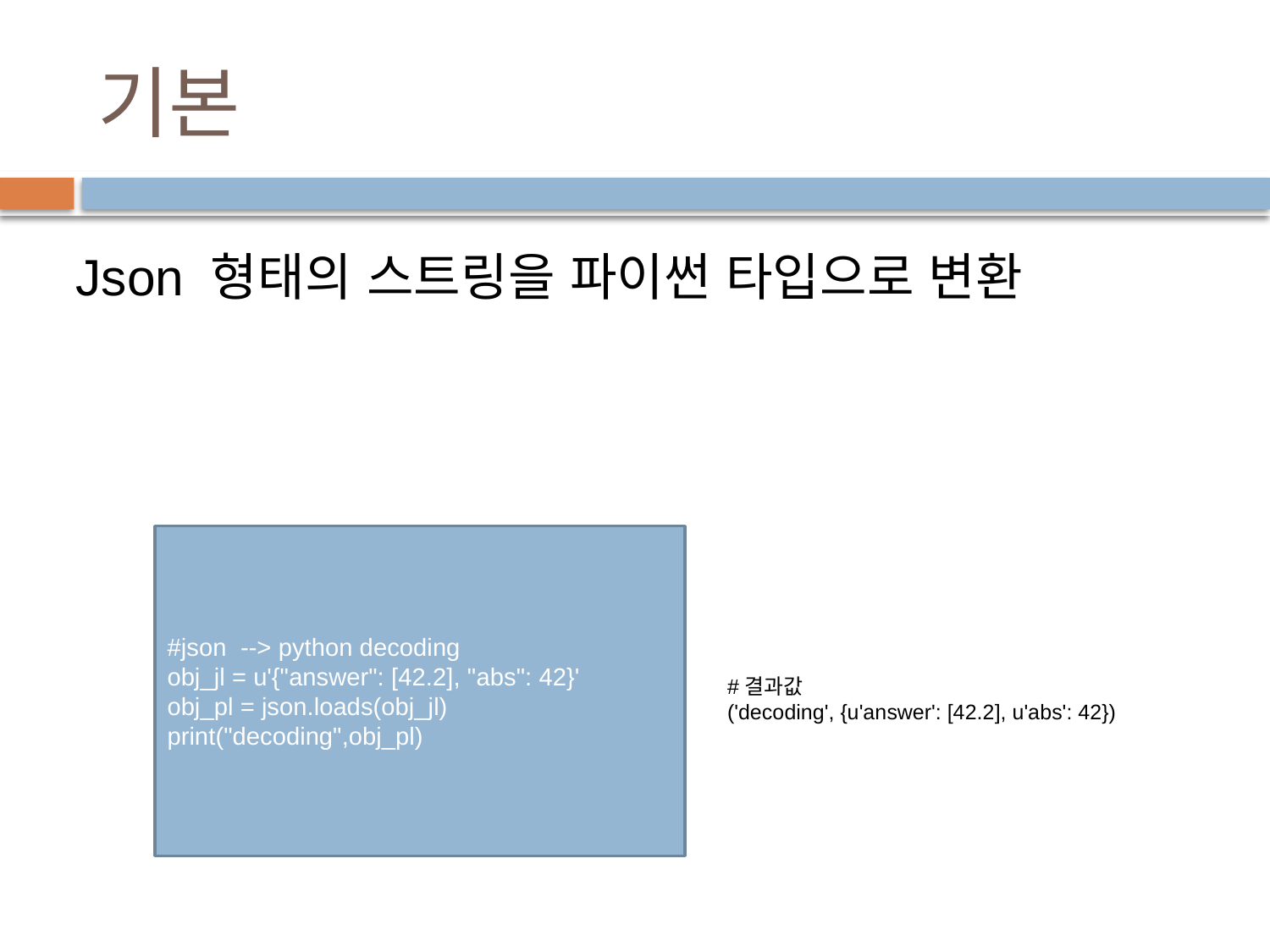

# 기본
Json 형태의 스트링을 파이썬 타입으로 변환
#json  --> python decoding
obj_jl = u'{"answer": [42.2], "abs": 42}'
obj_pl = json.loads(obj_jl)
print("decoding",obj_pl)
#결과값
('decoding', {u'answer': [42.2], u'abs': 42})